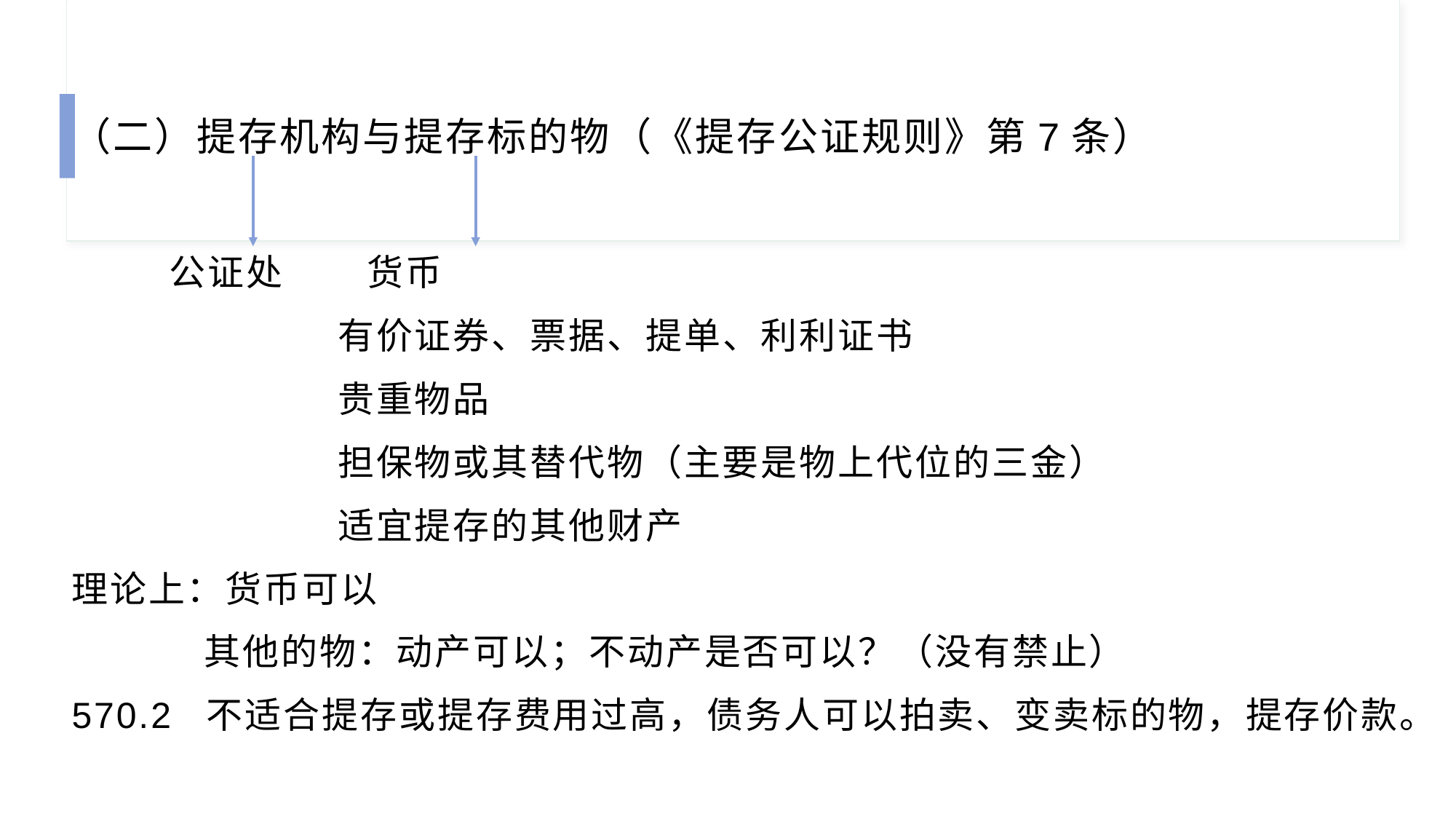

（二）提存机构与提存标的物（《提存公证规则》第7条）

        公证处        货币
                         有价证券、票据、提单、利利证书
                         贵重物品
                         担保物或其替代物（主要是物上代位的三金）
                         适宜提存的其他财产
理论上：货币可以
            其他的物：动产可以；不动产是否可以？（没有禁止）
570.2  不适合提存或提存费用过高，债务人可以拍卖、变卖标的物，提存价款。